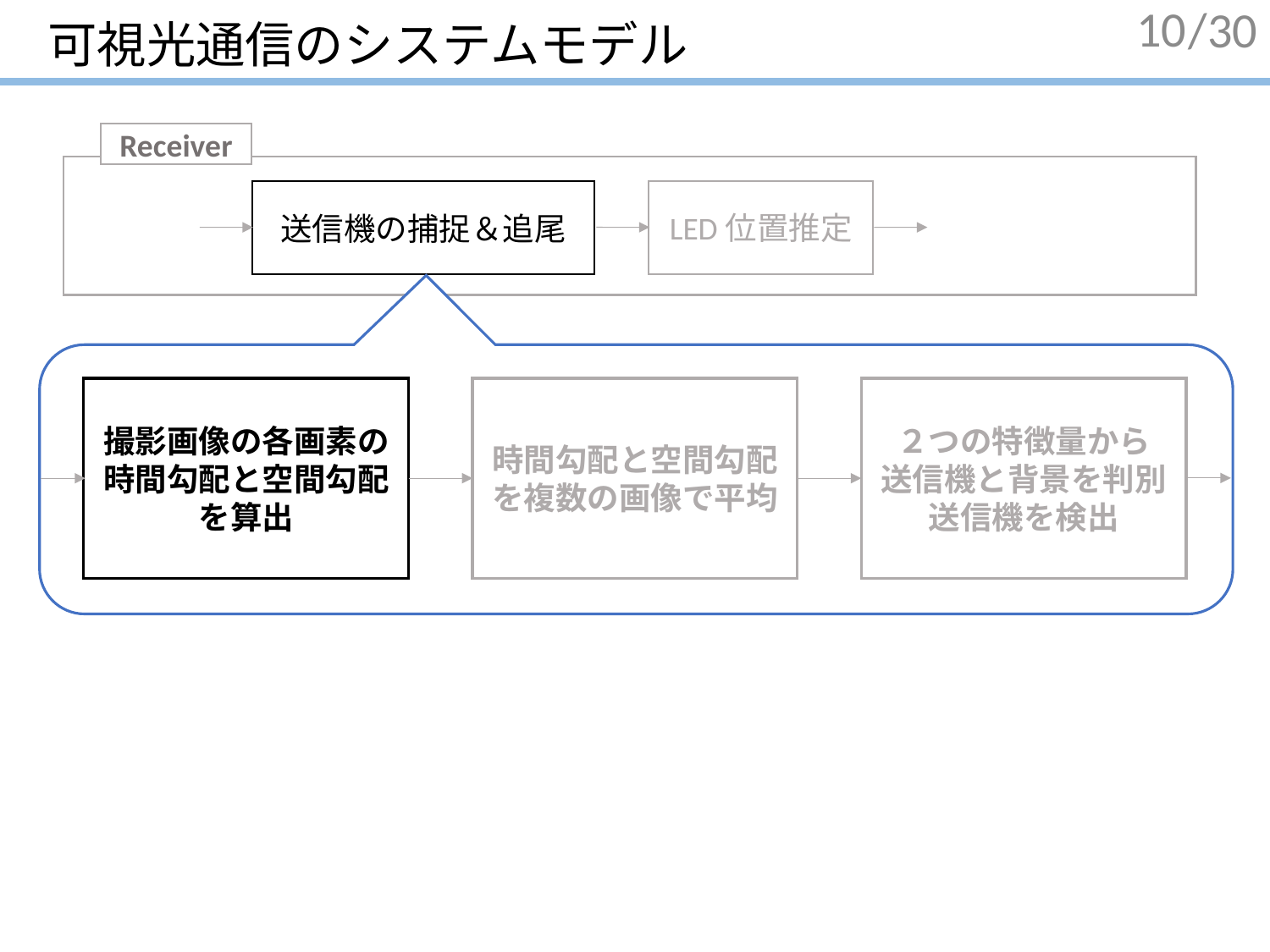

# 可視光通信のシステムモデル
10
Receiver

LED位置推定
送信機の捕捉＆追尾

撮影画像の各画素の
時間勾配と空間勾配
を算出
時間勾配と空間勾配
を複数の画像で平均
２つの特徴量から
送信機と背景を判別送信機を検出